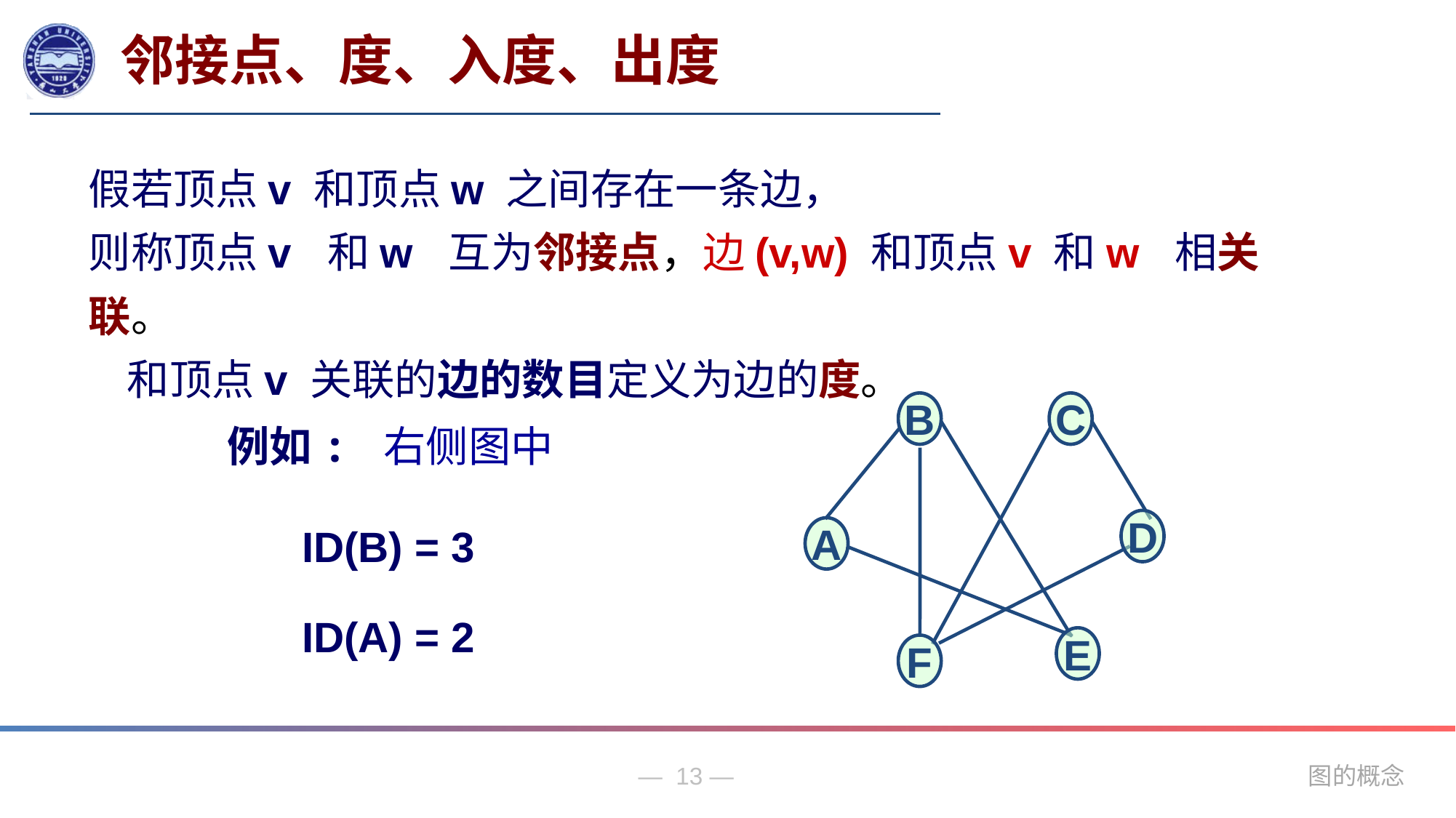

邻接点、度、入度、出度
假若顶点v 和顶点w 之间存在一条边，
则称顶点v 和w 互为邻接点，边(v,w) 和顶点v 和w 相关联。
   和顶点v 关联的边的数目定义为边的度。
B
C

D
A

E
F
例如:
右侧图中
ID(B) = 3
ID(A) = 2